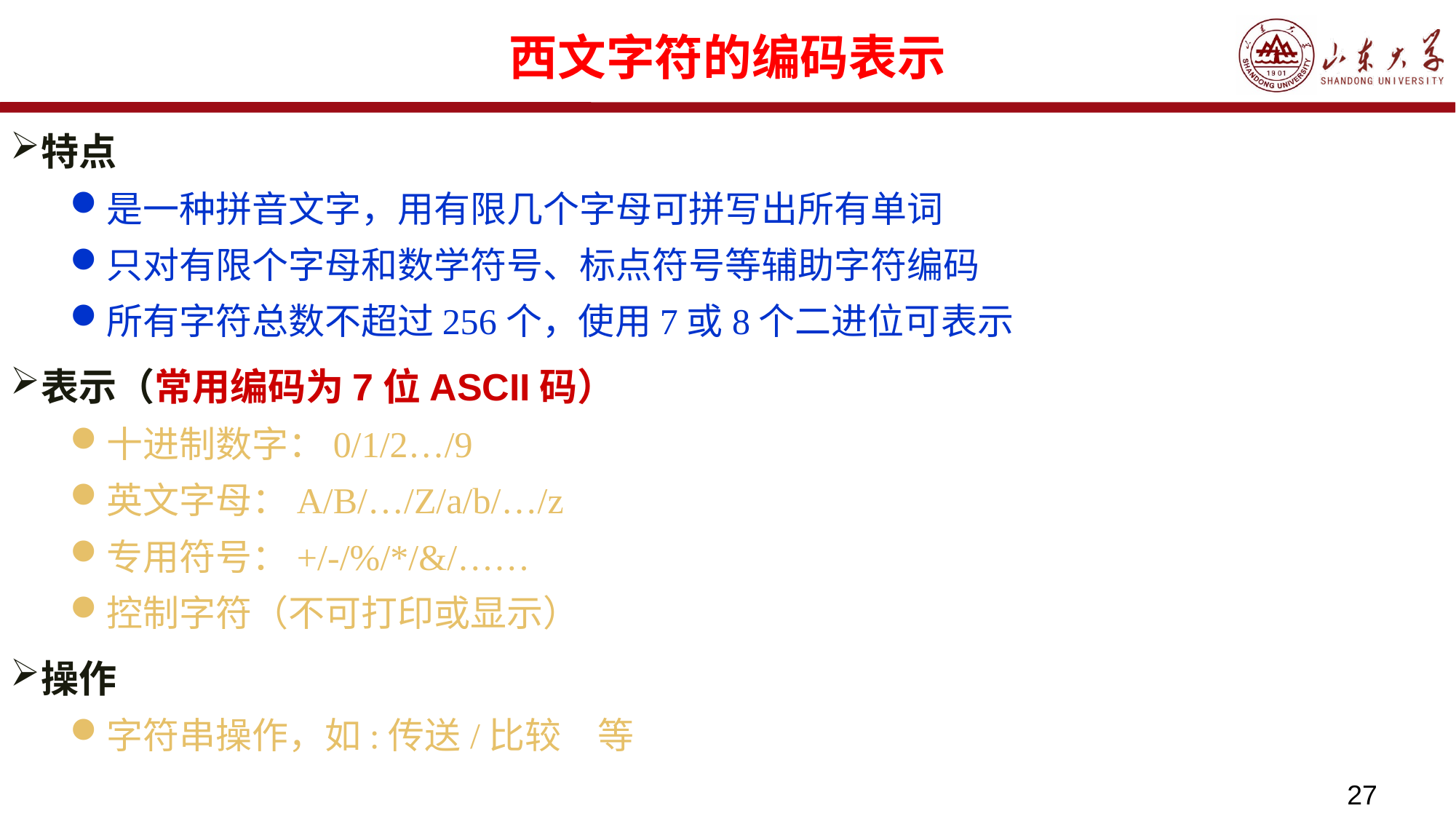

# 西文字符的编码表示
特点
是一种拼音文字，用有限几个字母可拼写出所有单词
只对有限个字母和数学符号、标点符号等辅助字符编码
所有字符总数不超过256个，使用7或8个二进位可表示
表示（常用编码为7位ASCII码）
十进制数字：0/1/2…/9
英文字母：A/B/…/Z/a/b/…/z
专用符号：+/-/%/*/&/……
控制字符（不可打印或显示）
操作
字符串操作，如:传送/比较　等

27